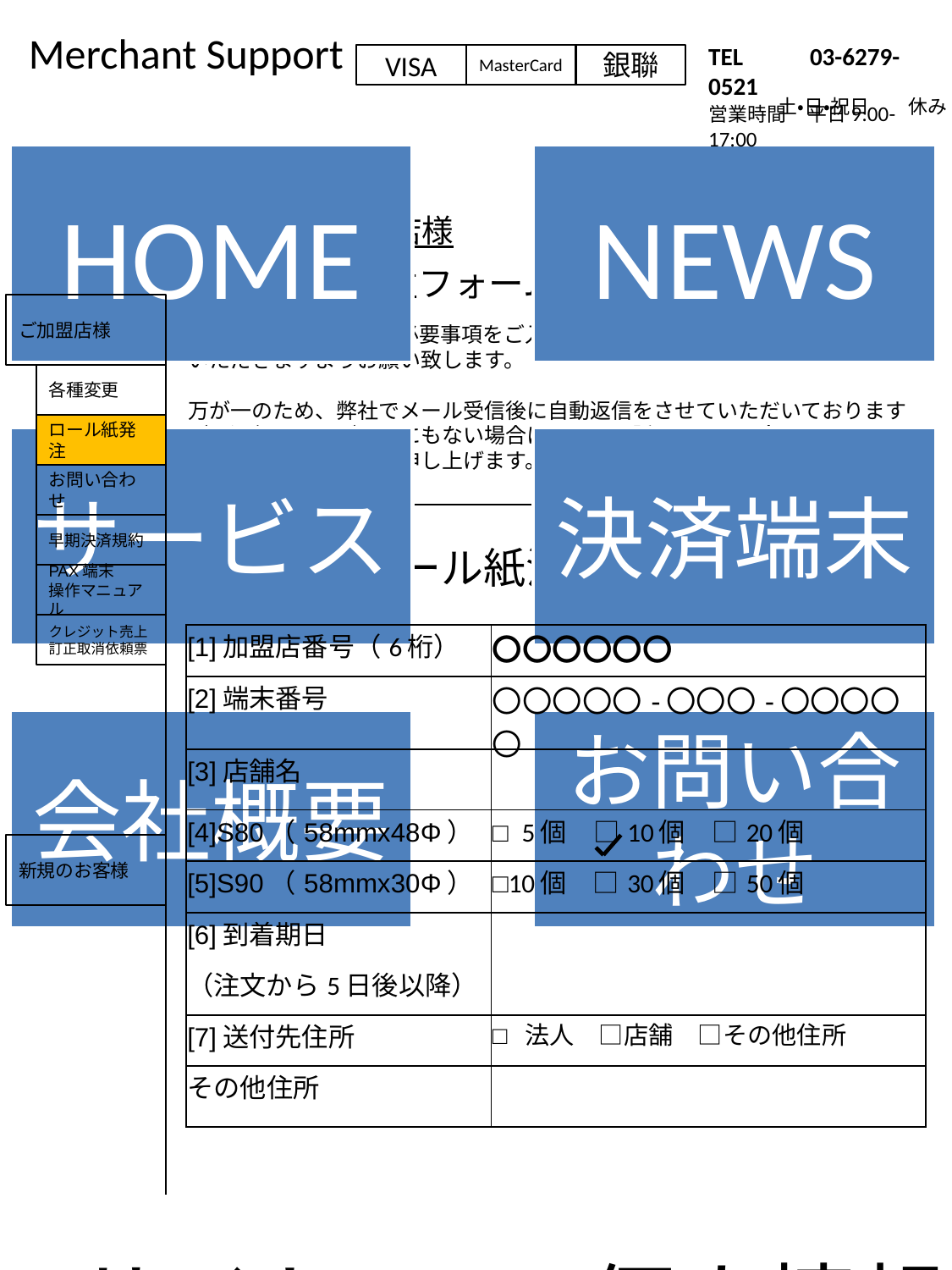

Merchant Support
お問い合わせ画面
TEL 　　03-6279-0521
営業時間　平日9:00-17:00

VISA
MasterCard
銀聯
土・日・祝日　　休み
HOME
NEWS
サービス
決済端末
会社概要
お問い合わせ
PAX端末　ご利用加盟店様
※メールの自動返信機能の
追加希望がBackOfficeより
あります
≪ロール紙発注フォーム》
ご加盟店様
下記のフォームより、必要事項をご入力の上、ご希望のロール紙個数を注文いただきますようお願い致します。

万が一のため、弊社でメール受信後に自動返信をさせていただいておりますが、返信メールが翌日にもない場合には、お電話にてお問い合わせ下さいますよう、宜しくお願い申し上げます。
各種変更
ロール紙発注
お問い合わせ
早期決済規約
PAXロール紙注文フォーム
PAX端末
操作マニュアル
クレジット売上訂正取消依頼票
| [1]加盟店番号（6桁） | 〇〇〇〇〇〇 |
| --- | --- |
| [2]端末番号 | 〇〇〇〇〇-〇〇〇-〇〇〇〇〇 |
| [3]店舗名 |  |
| [4]S80（58mmx48Φ） | □55個　□10個　□20個 |
| [5]S90（58mmx30Φ） | □10個　□30個　□50個 |
| [6]到着期日 |  |
| （注文から5日後以降） |  |
| [7]送付先住所 | □5法人　□店舗　□その他住所 |
| その他住所 |  |
新規のお客様
会社概要
お問い合わせ
お問い合わせ